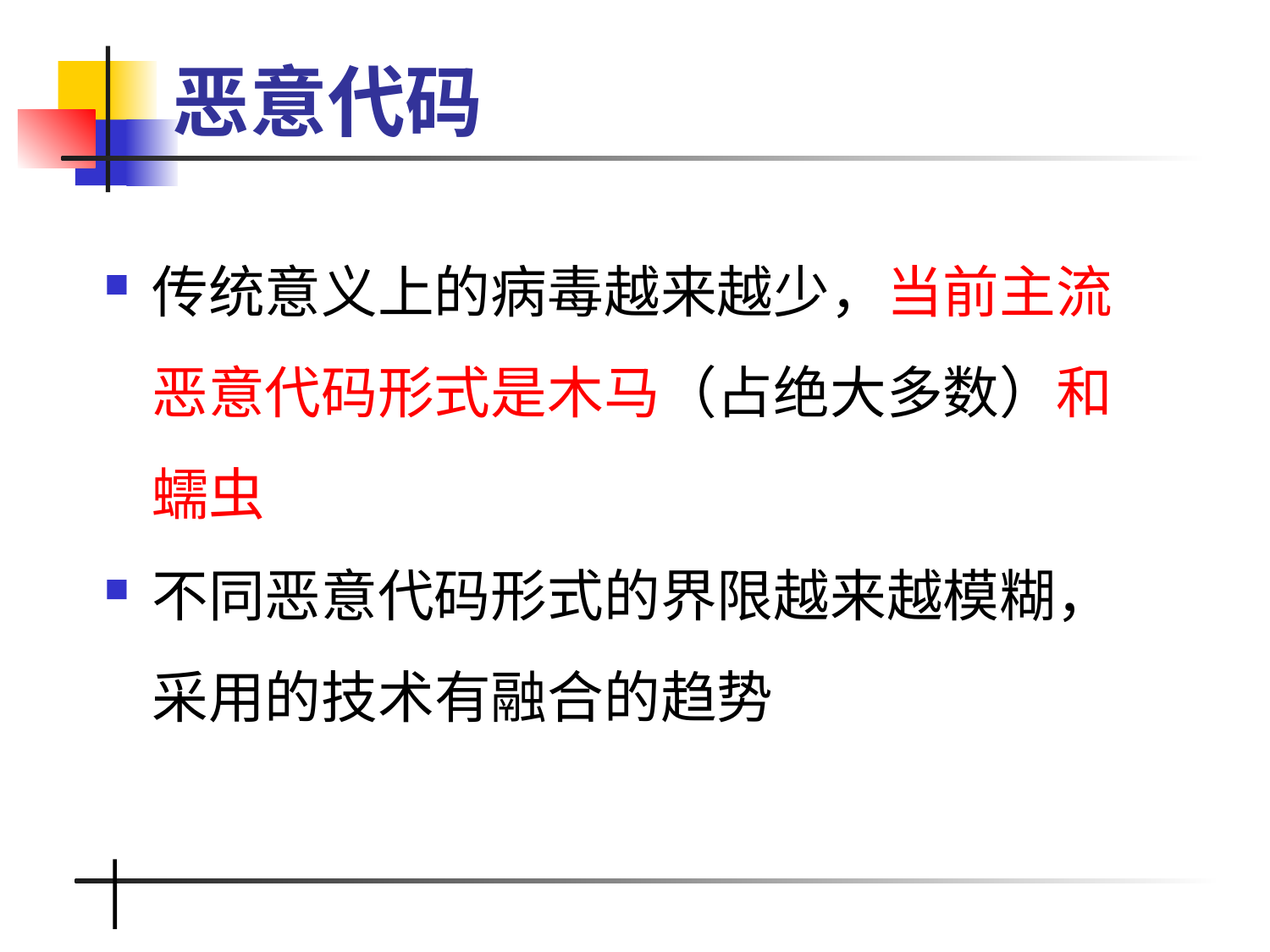

# 恶意代码
传统意义上的病毒越来越少，当前主流恶意代码形式是木马（占绝大多数）和蠕虫
不同恶意代码形式的界限越来越模糊，采用的技术有融合的趋势